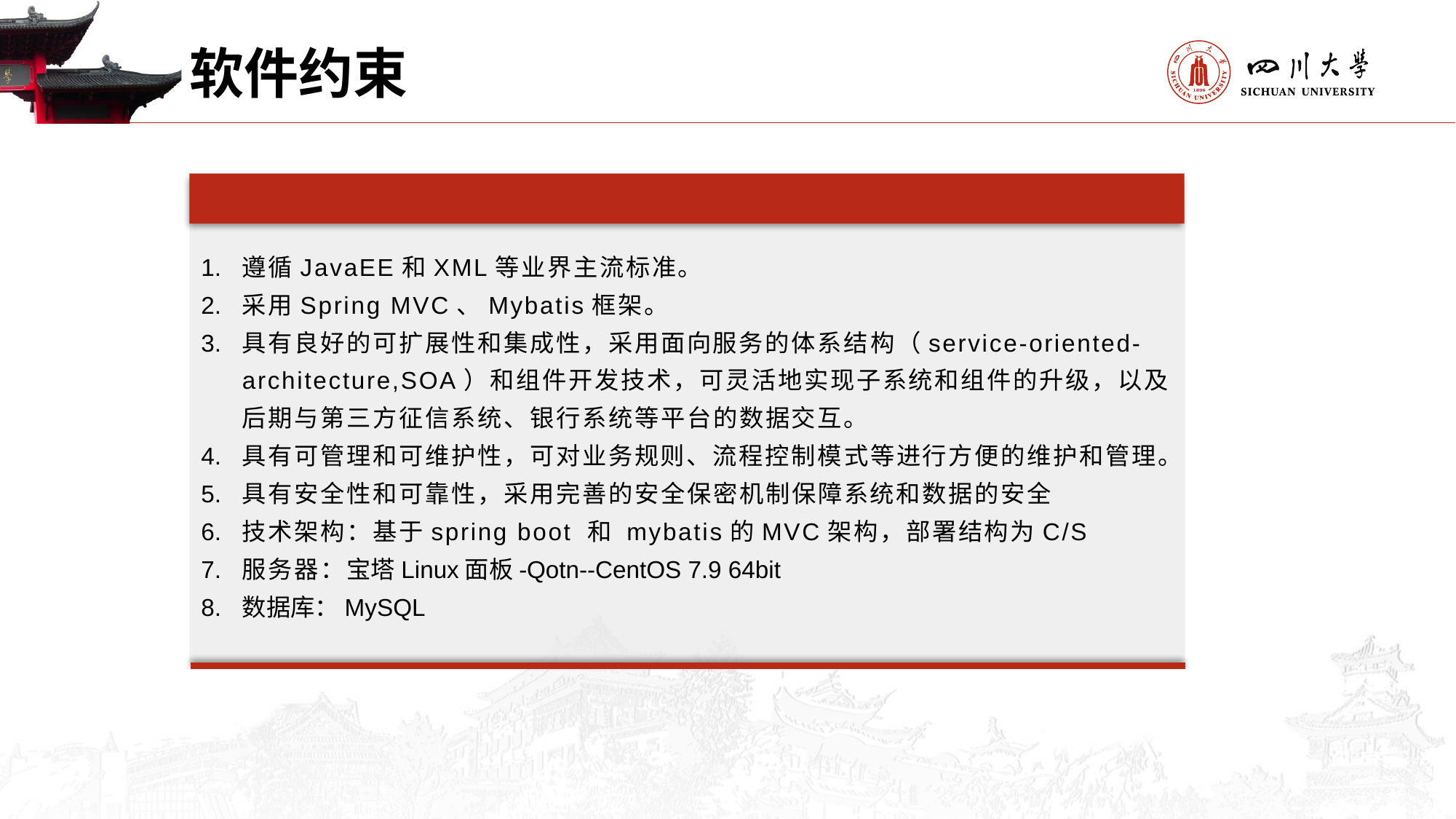

软件约束

遵循JavaEE和XML等业界主流标准。
采用Spring MVC、Mybatis框架。
具有良好的可扩展性和集成性，采用面向服务的体系结构（service-oriented-architecture,SOA）和组件开发技术，可灵活地实现子系统和组件的升级，以及后期与第三方征信系统、银行系统等平台的数据交互。
具有可管理和可维护性，可对业务规则、流程控制模式等进行方便的维护和管理。
具有安全性和可靠性，采用完善的安全保密机制保障系统和数据的安全
技术架构：基于spring boot 和 mybatis的MVC架构，部署结构为C/S
服务器：宝塔Linux面板-Qotn--CentOS 7.9 64bit
数据库：MySQL